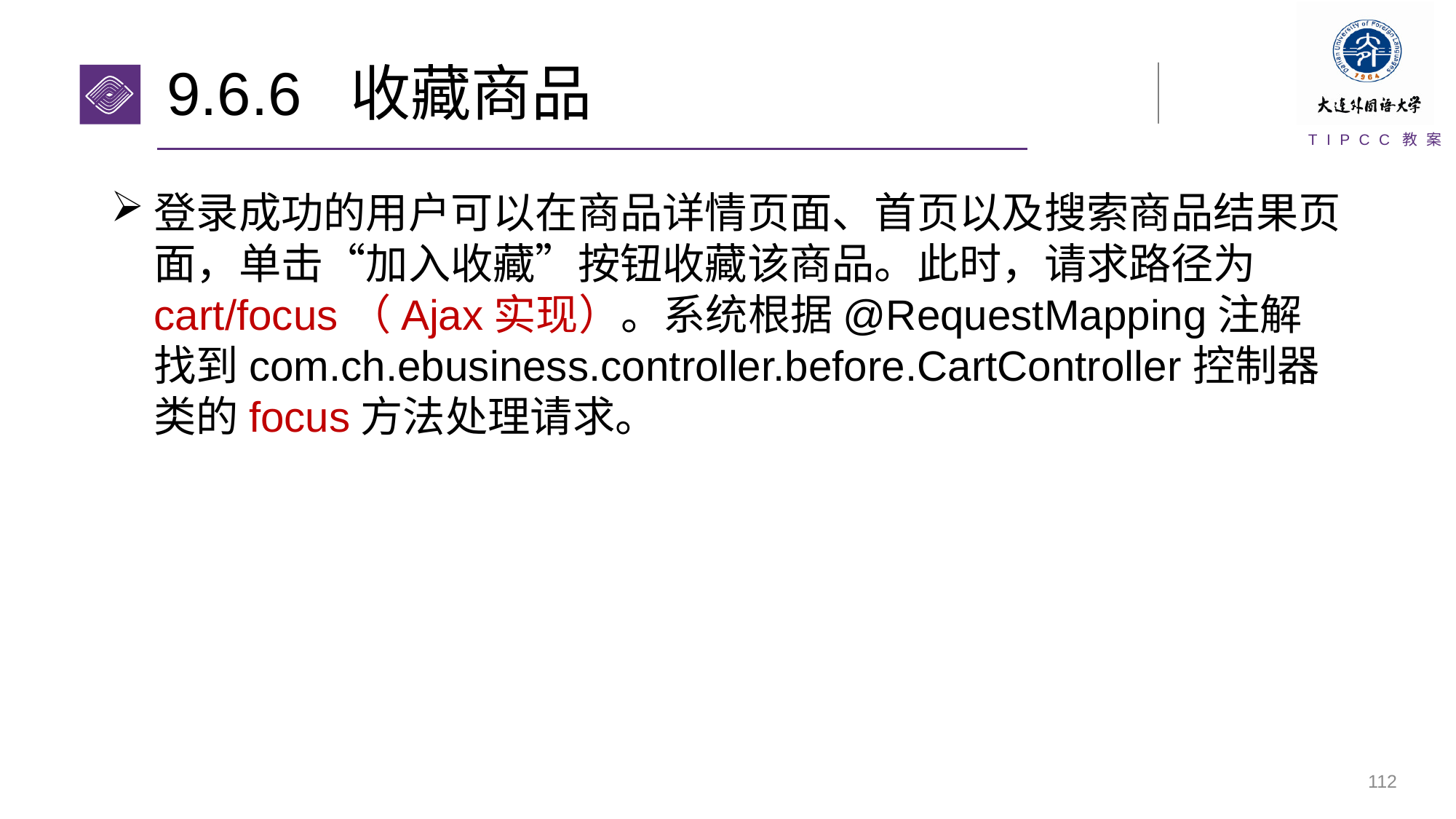

# 9.6.6  收藏商品
登录成功的用户可以在商品详情页面、首页以及搜索商品结果页面，单击“加入收藏”按钮收藏该商品。此时，请求路径为cart/focus（Ajax实现）。系统根据@RequestMapping注解找到com.ch.ebusiness.controller.before.CartController控制器类的focus方法处理请求。
112